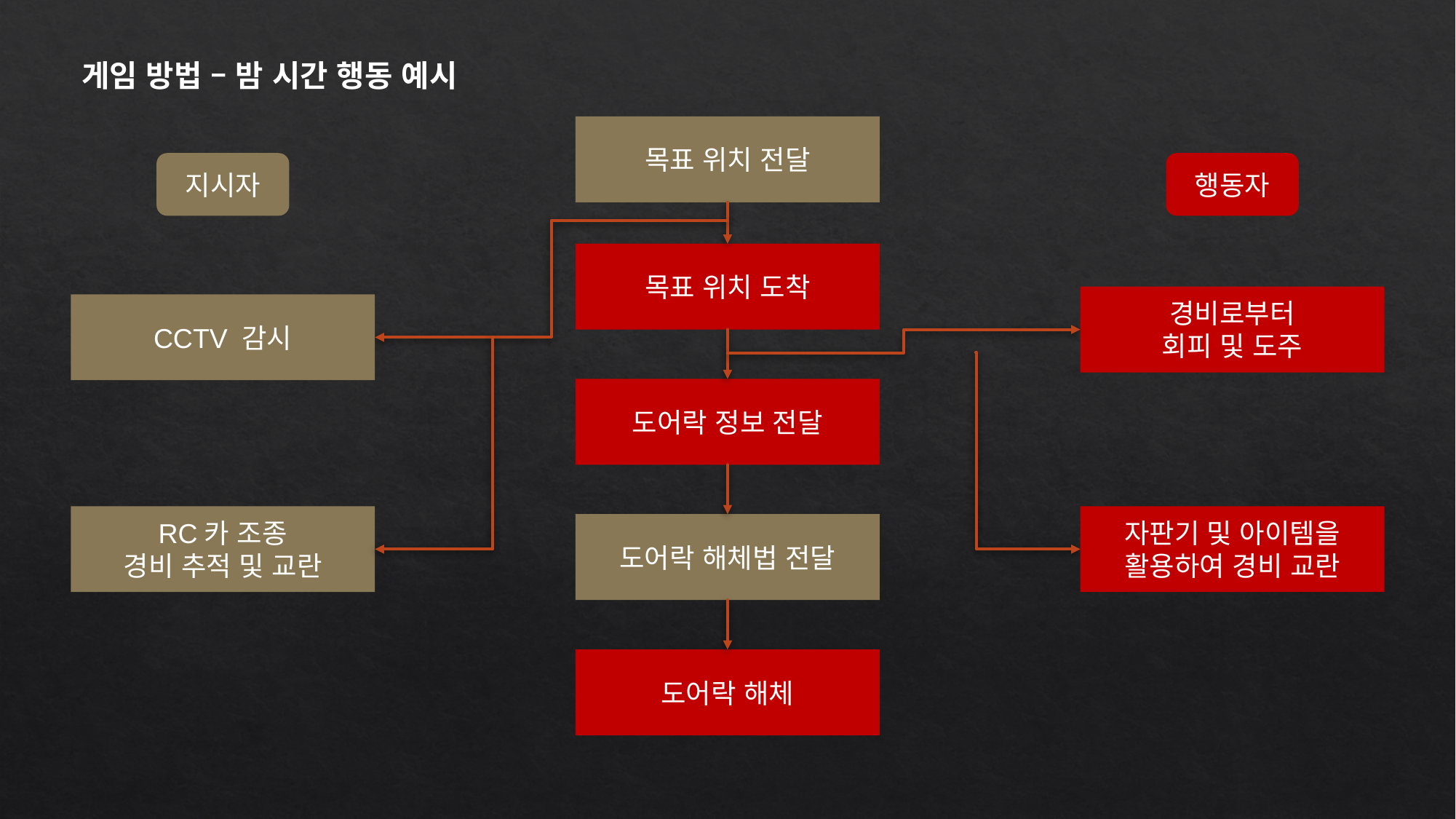

게임 방법 – 밤 시간 행동 예시
목표 위치 전달
지시자
행동자
목표 위치 도착
경비로부터
회피 및 도주
CCTV 감시
도어락 정보 전달
자판기 및 아이템을 활용하여 경비 교란
RC카 조종
경비 추적 및 교란
도어락 해체법 전달
도어락 해체